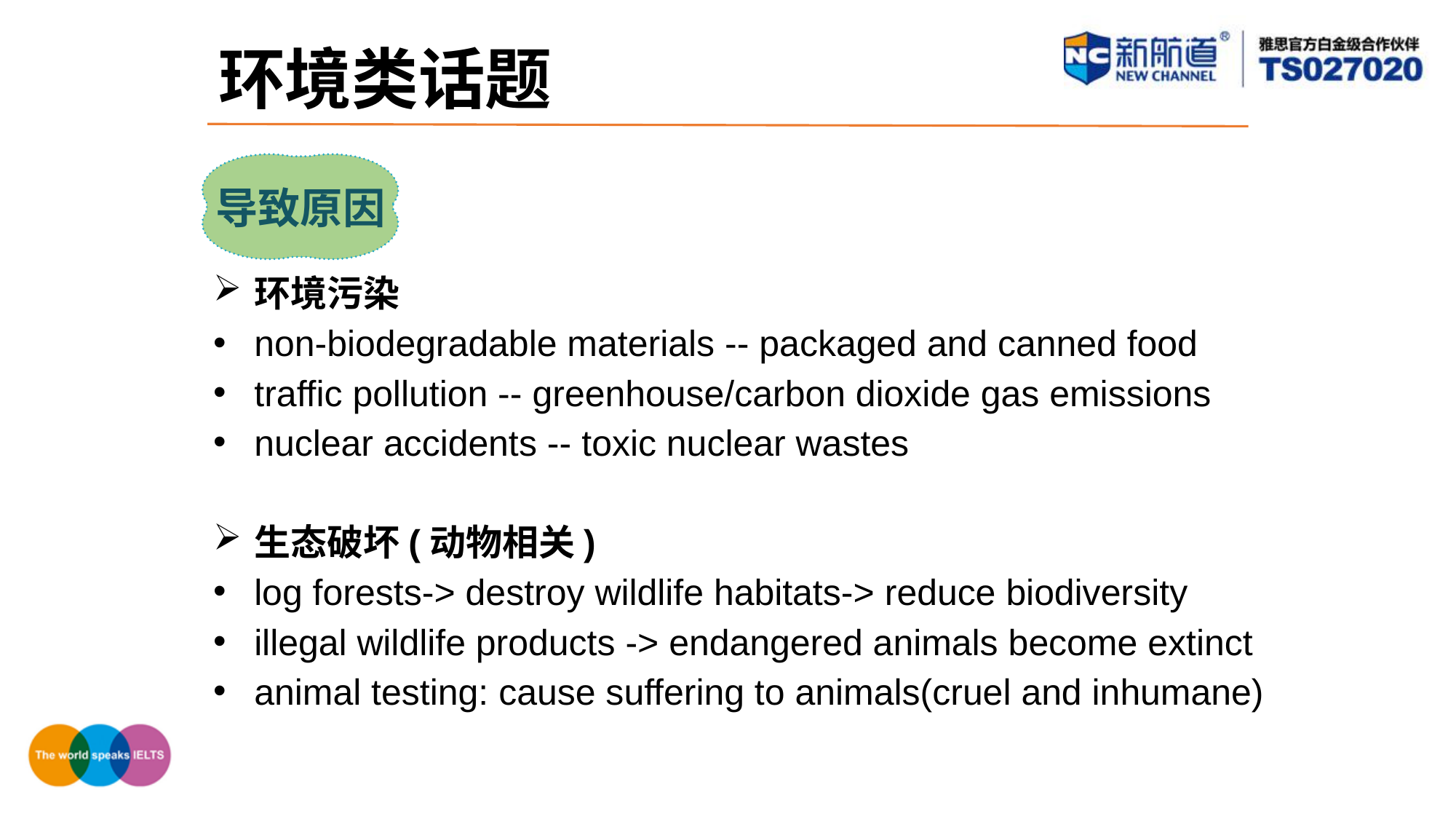

环境类话题
导致原因
环境污染
non-biodegradable materials -- packaged and canned food
traffic pollution -- greenhouse/carbon dioxide gas emissions
nuclear accidents -- toxic nuclear wastes

生态破坏(动物相关)
log forests-> destroy wildlife habitats-> reduce biodiversity
illegal wildlife products -> endangered animals become extinct
animal testing: cause suffering to animals(cruel and inhumane)